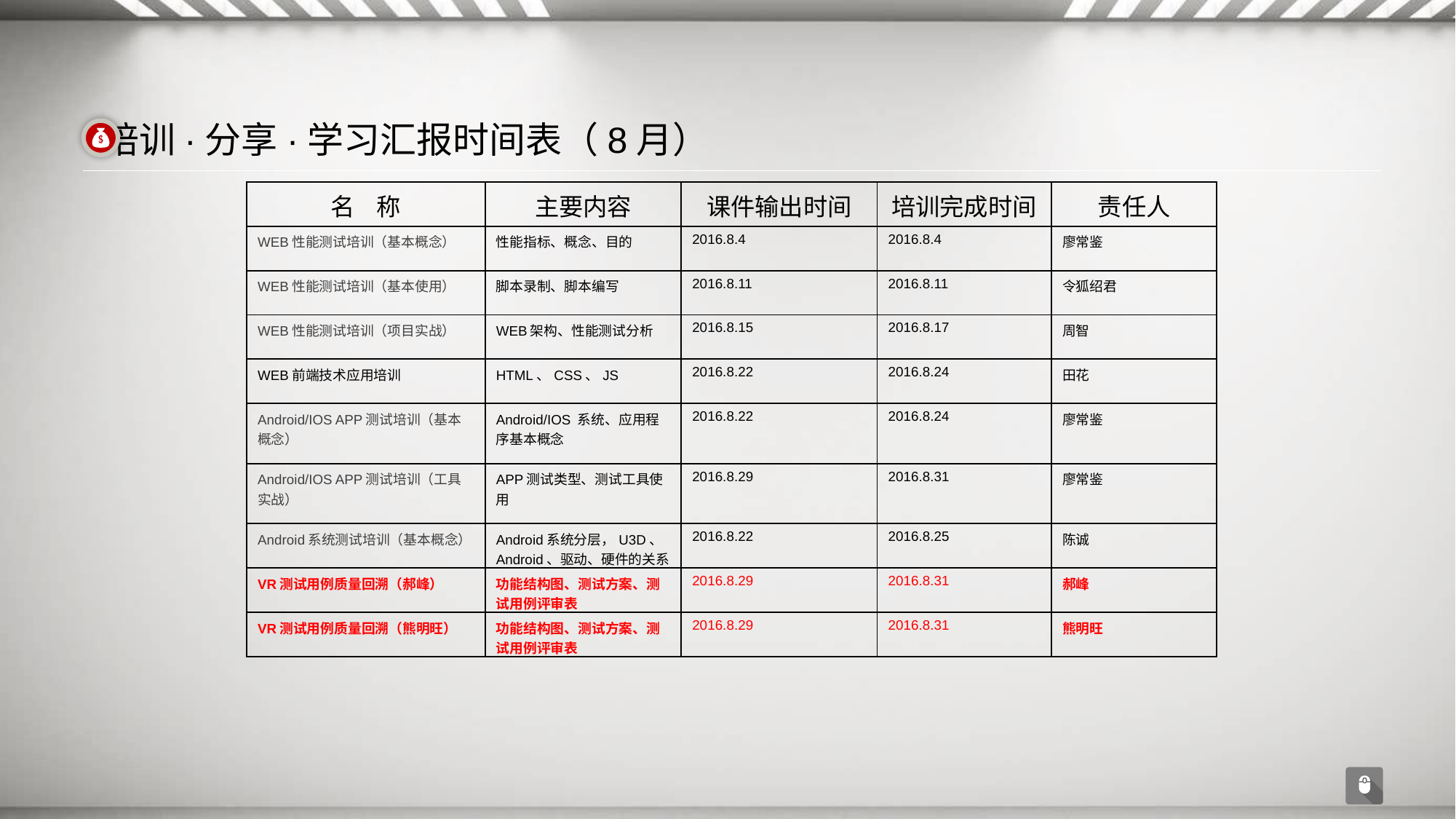

培训·分享·学习汇报时间表（8月）

| 名 称 | 主要内容 | 课件输出时间 | 培训完成时间 | 责任人 |
| --- | --- | --- | --- | --- |
| WEB性能测试培训（基本概念） | 性能指标、概念、目的 | 2016.8.4 | 2016.8.4 | 廖常鉴 |
| WEB性能测试培训（基本使用） | 脚本录制、脚本编写 | 2016.8.11 | 2016.8.11 | 令狐绍君 |
| WEB性能测试培训（项目实战） | WEB架构、性能测试分析 | 2016.8.15 | 2016.8.17 | 周智 |
| WEB前端技术应用培训 | HTML、CSS、JS | 2016.8.22 | 2016.8.24 | 田花 |
| Android/IOS APP测试培训（基本概念） | Android/IOS 系统、应用程序基本概念 | 2016.8.22 | 2016.8.24 | 廖常鉴 |
| Android/IOS APP测试培训（工具实战） | APP测试类型、测试工具使用 | 2016.8.29 | 2016.8.31 | 廖常鉴 |
| Android系统测试培训（基本概念） | Android系统分层，U3D、Android、驱动、硬件的关系 | 2016.8.22 | 2016.8.25 | 陈诚 |
| VR测试用例质量回溯（郝峰） | 功能结构图、测试方案、测试用例评审表 | 2016.8.29 | 2016.8.31 | 郝峰 |
| VR测试用例质量回溯（熊明旺） | 功能结构图、测试方案、测试用例评审表 | 2016.8.29 | 2016.8.31 | 熊明旺 |